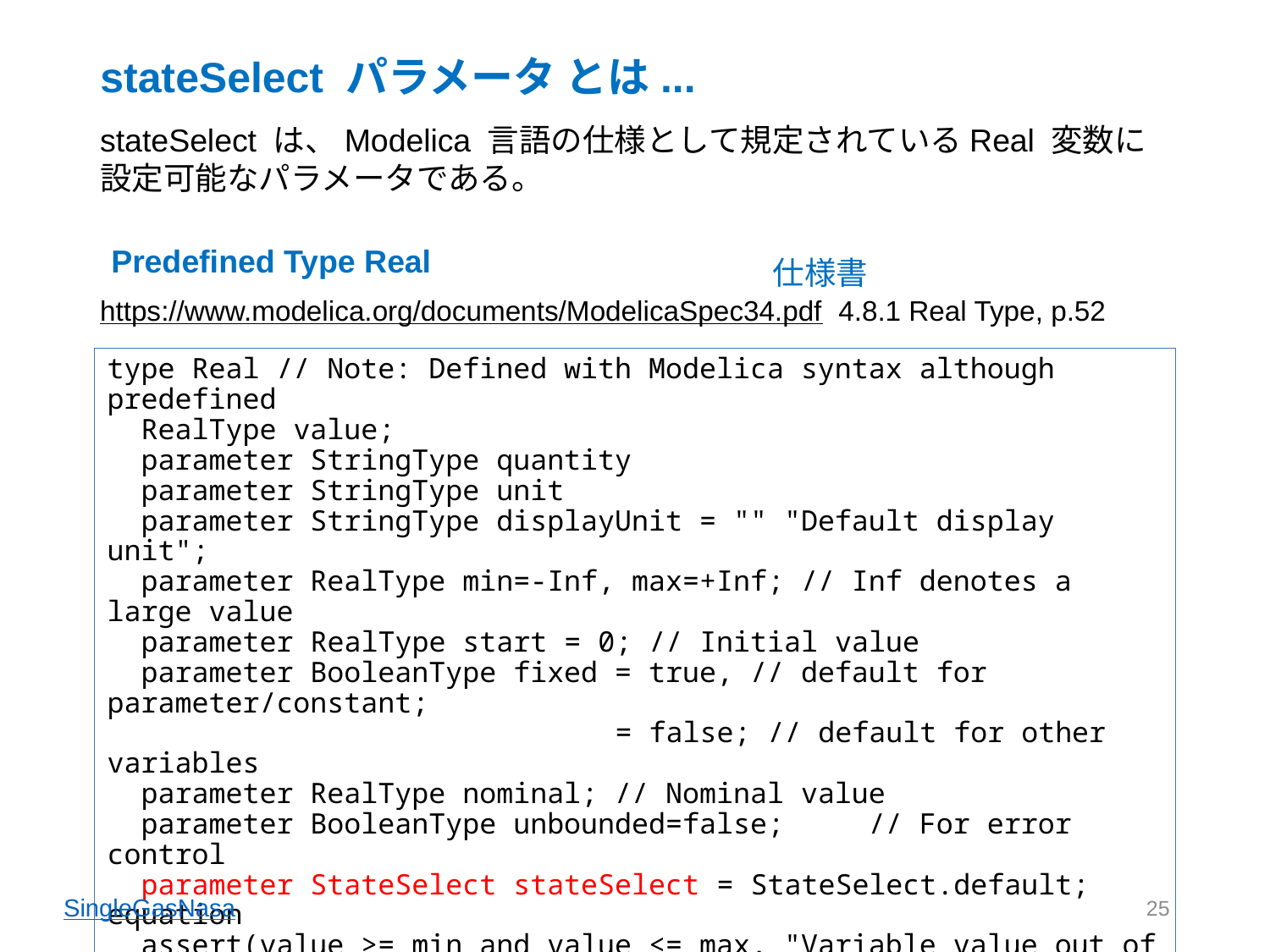

# stateSelect パラメータ とは...
stateSelect は、Modelica 言語の仕様として規定されているReal 変数に
設定可能なパラメータである。
Predefined Type Real
仕様書
https://www.modelica.org/documents/ModelicaSpec34.pdf  4.8.1 Real Type, p.52
type Real // Note: Defined with Modelica syntax although predefined
  RealType value;
  parameter StringType quantity
  parameter StringType unit
  parameter StringType displayUnit = "" "Default display unit";
  parameter RealType min=-Inf, max=+Inf; // Inf denotes a large value
  parameter RealType start = 0; // Initial value
  parameter BooleanType fixed = true, // default for parameter/constant;
                              = false; // default for other variables
  parameter RealType nominal; // Nominal value
  parameter BooleanType unbounded=false;     // For error control
  parameter StateSelect stateSelect = StateSelect.default;
equation
  assert(value >= min and value <= max, "Variable value out of limit");
end Real;
25
SingleGasNasa